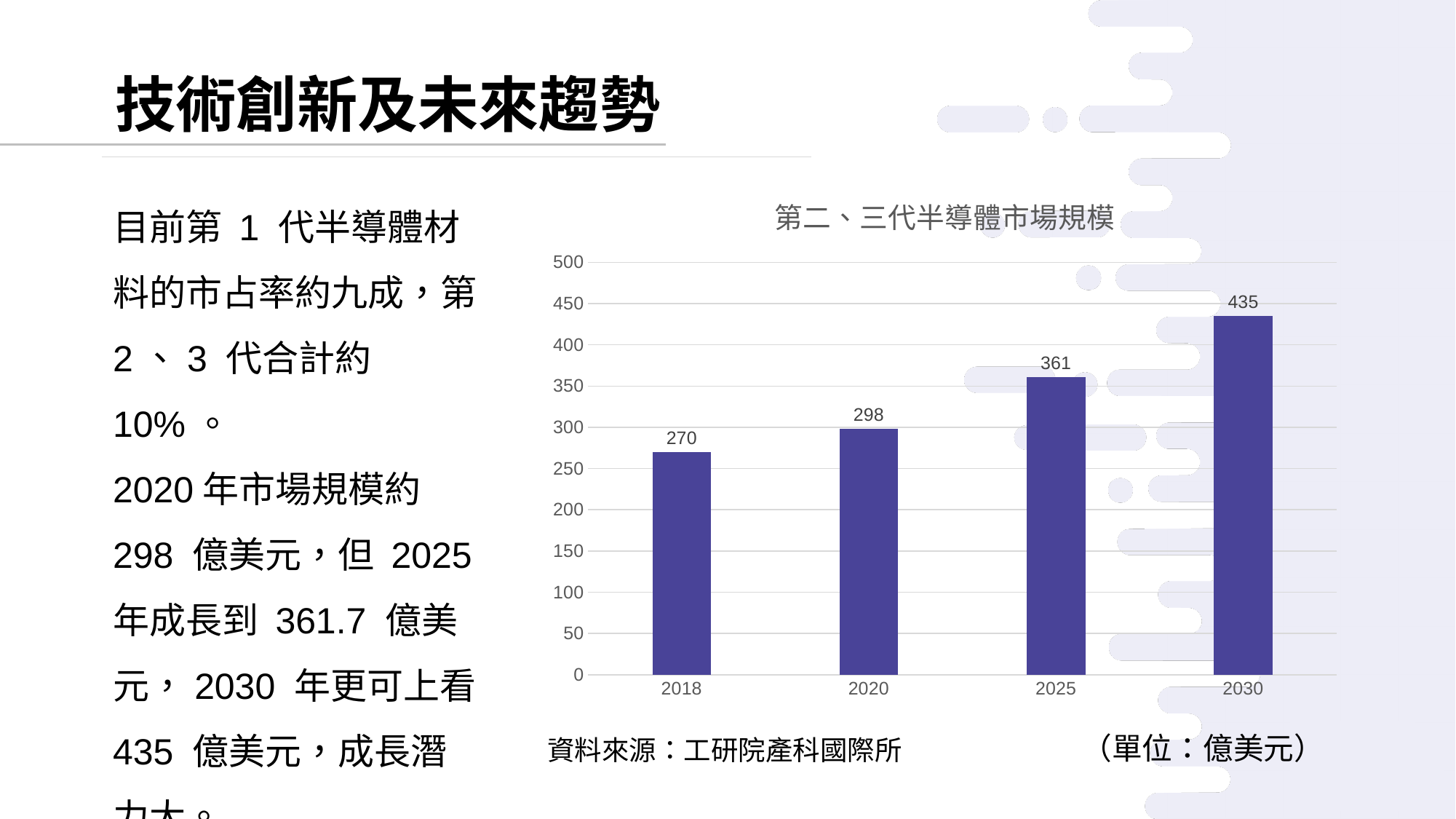

技術創新及未來趨勢

### Chart:

| Category | 第二、三代半導體市場規模 |
|---|---|
| 2018 | 270.0 |
| 2020 | 298.0 |
| 2025 | 361.0 |
| 2030 | 435.0 |
目前第 1 代半導體材料的市占率約九成，第 2、3 代合計約10%。
2020年市場規模約 298 億美元，但 2025 年成長到 361.7 億美元，2030 年更可上看 435 億美元，成長潛力大。

（單位：億美元）
資料來源：工研院產科國際所